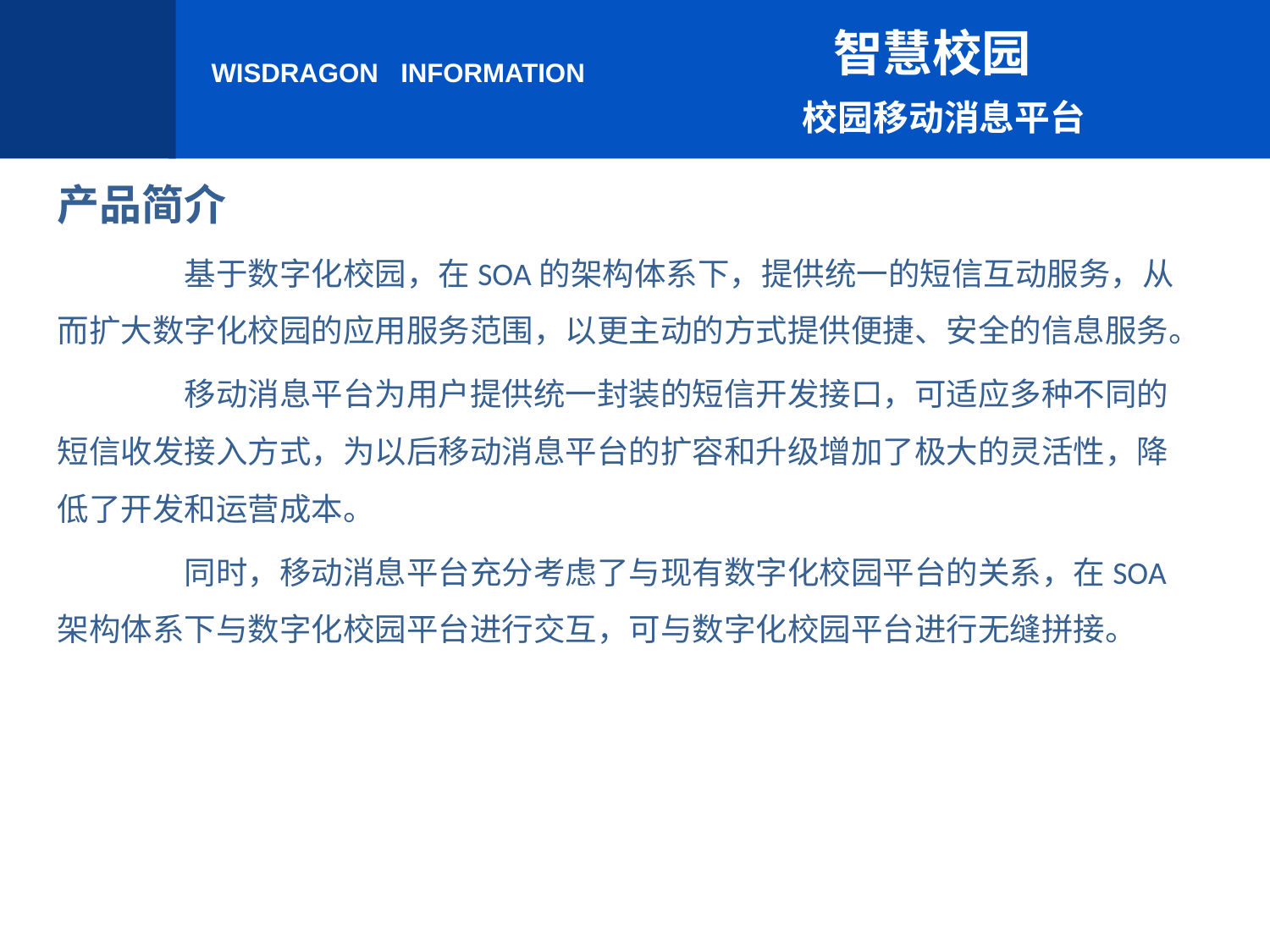

智慧校园
 校园移动消息平台
产品简介
	基于数字化校园，在SOA的架构体系下，提供统一的短信互动服务，从而扩大数字化校园的应用服务范围，以更主动的方式提供便捷、安全的信息服务。
	移动消息平台为用户提供统一封装的短信开发接口，可适应多种不同的短信收发接入方式，为以后移动消息平台的扩容和升级增加了极大的灵活性，降低了开发和运营成本。
	同时，移动消息平台充分考虑了与现有数字化校园平台的关系，在SOA架构体系下与数字化校园平台进行交互，可与数字化校园平台进行无缝拼接。